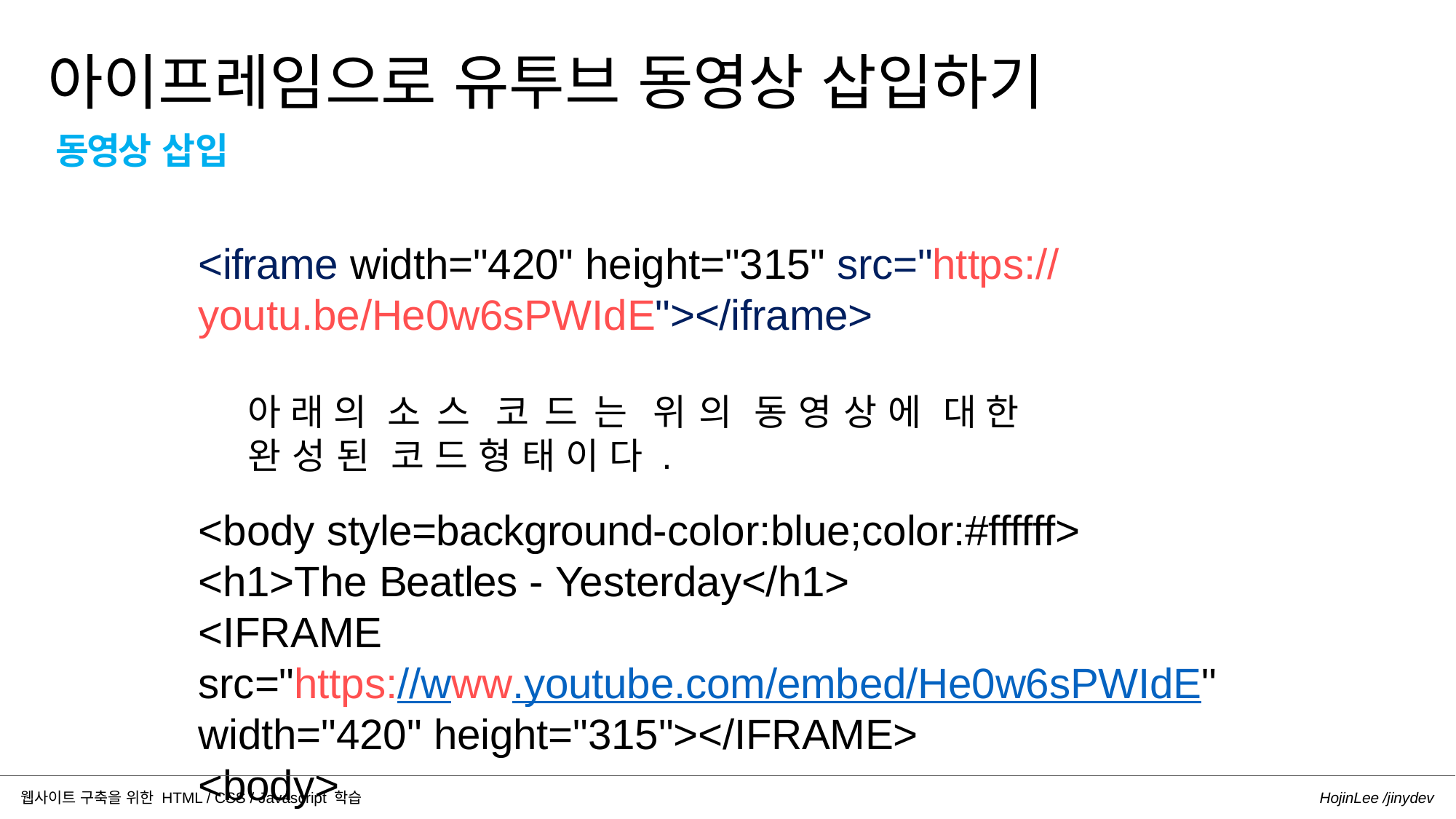

아이프레임으로 유투브 동영상 삽입하기
동영상 삽입
<iframe width="420" height="315" src="https://youtu.be/He0w6sPWIdE"></iframe>

아래의 소스 코드는 위의 동영상에 대한 완성된 코드형태이다.
<body style=background-color:blue;color:#ffffff>
<h1>The Beatles - Yesterday</h1>
<IFRAME
src="https://www.youtube.com/embed/He0w6sPWIdE" width="420" height="315"></IFRAME>
<body>
HojinLee /jinydev
웹사이트 구축을 위한 HTML / CSS / Javascript 학습